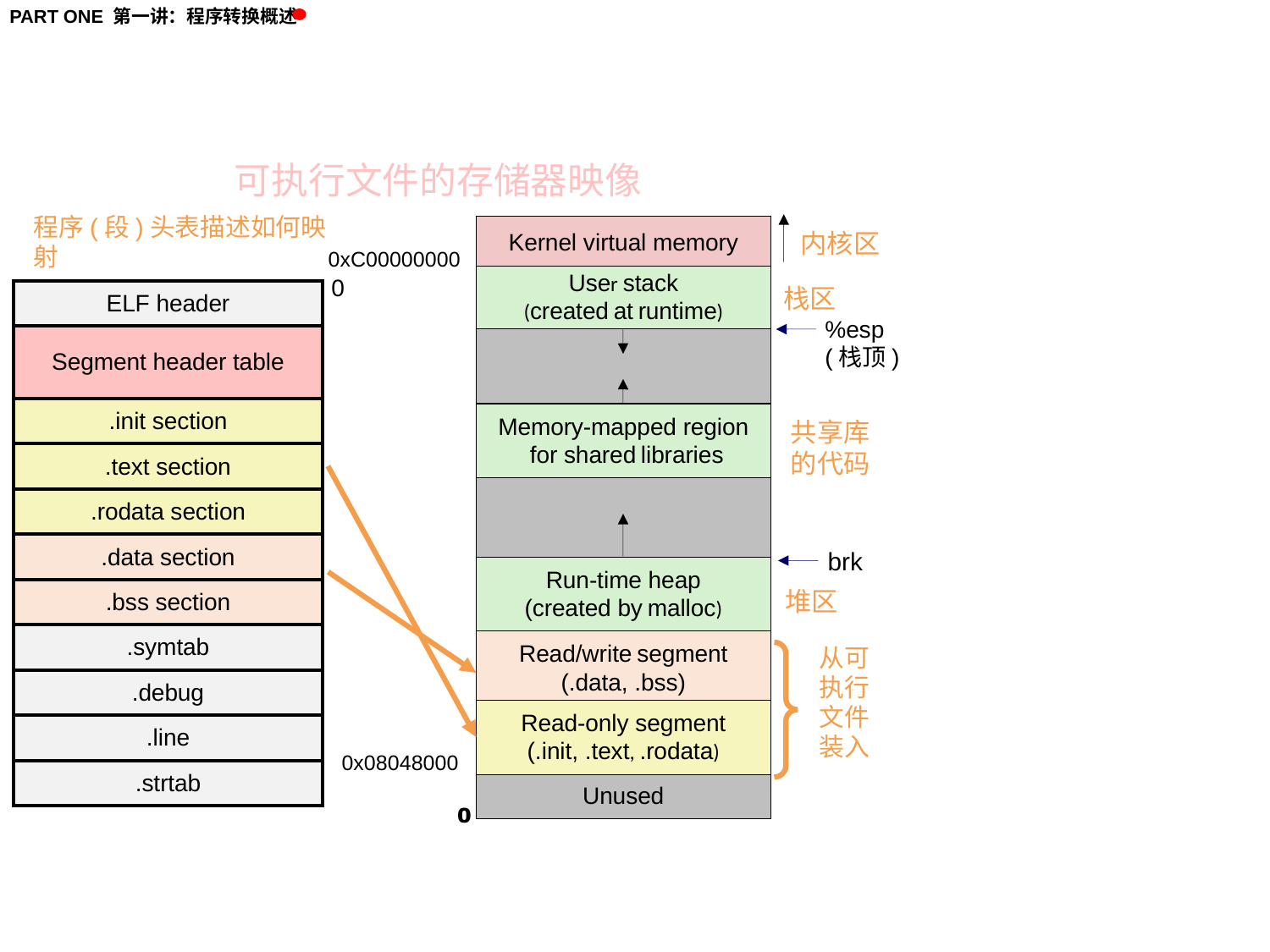

PART ONE 第一讲：程序转换概述

可执行文件的存储器映像
程序(段)头表描述如何映射

Kernel virtual memory
User stack
(created at runtime)

Memory-mapped region
 for shared libraries

Run-time heap
(created by malloc)
Read/write segment
(.data, .bss)
Read-only segment
(.init, .text, .rodata)
Unused
0
内核区
0xC00000000
0
栈区
ELF header
Segment header table
.init section
.text section
.rodata section
.data section
.bss section
.symtab
.debug
.line
.strtab
%esp
(栈顶)

共享库的代码

brk

堆区
从可执行文件装入

0x08048000